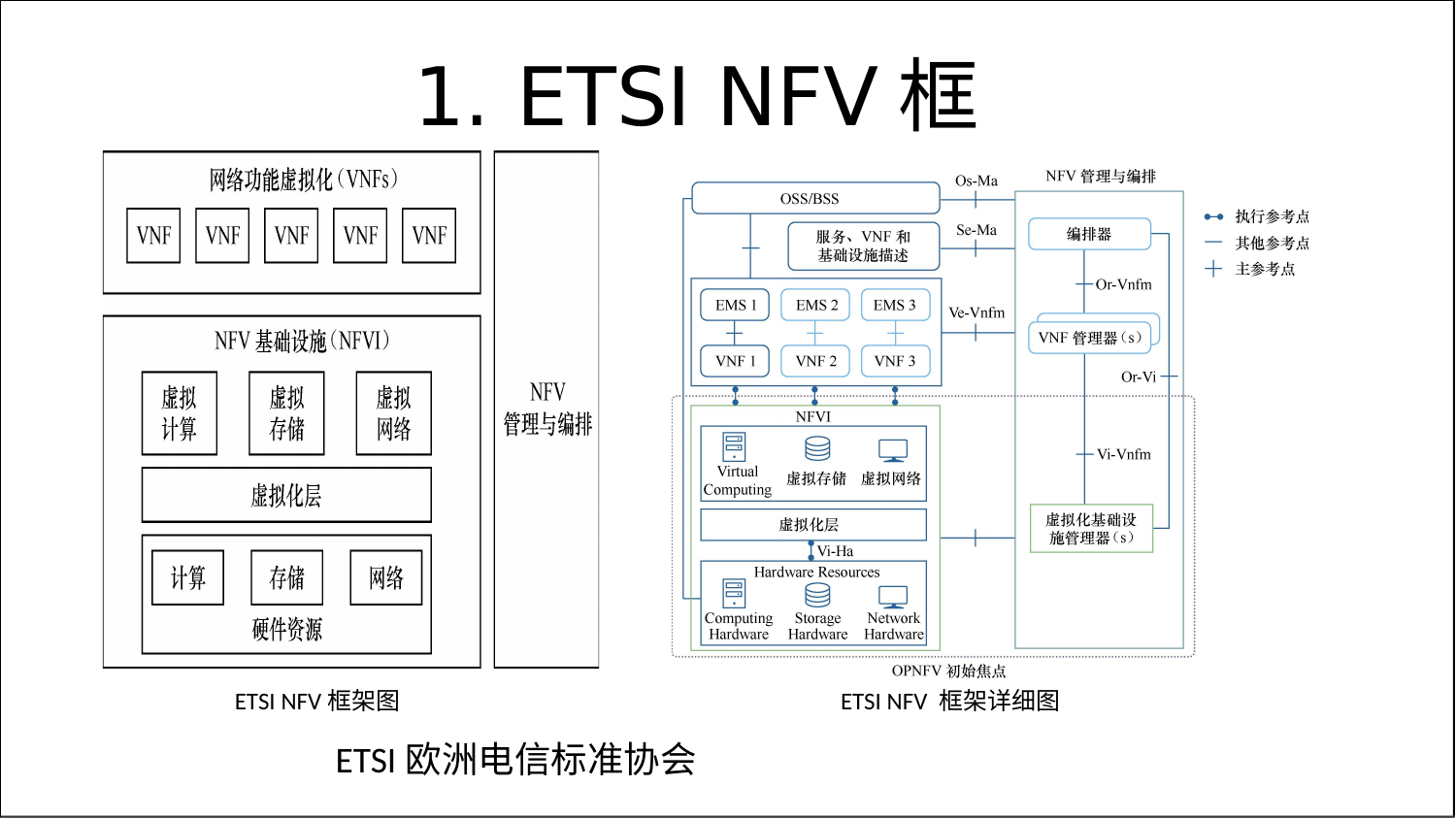

# 1. ETSI NFV框架

ETSI NFV框架图
ETSI NFV 框架详细图
ETSI欧洲电信标准协会